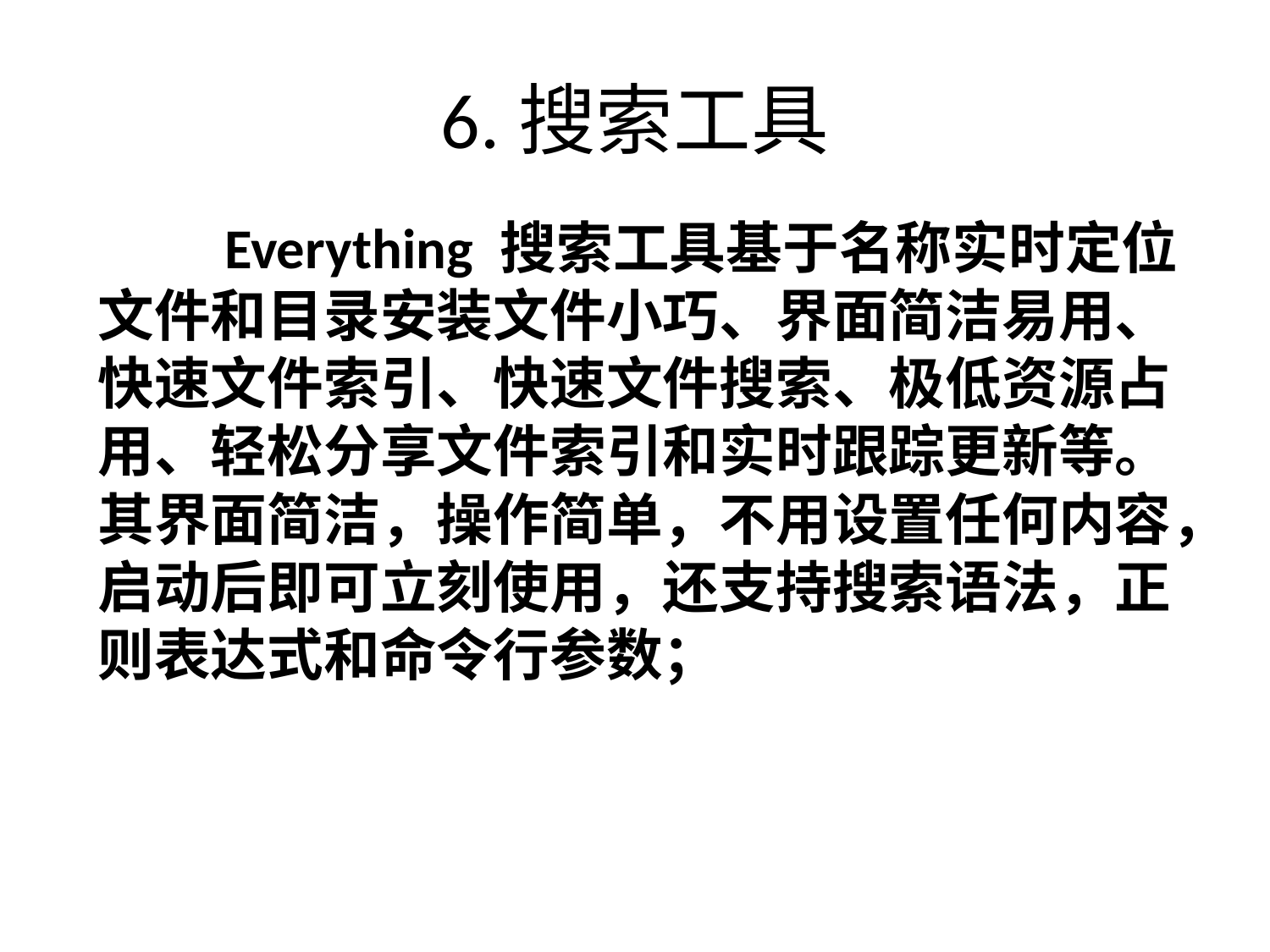

6.搜索工具
	Everything 搜索工具基于名称实时定位文件和目录安装文件小巧、界面简洁易用、快速文件索引、快速文件搜索、极低资源占用、轻松分享文件索引和实时跟踪更新等。其界面简洁，操作简单，不用设置任何内容，启动后即可立刻使用，还支持搜索语法，正则表达式和命令行参数；